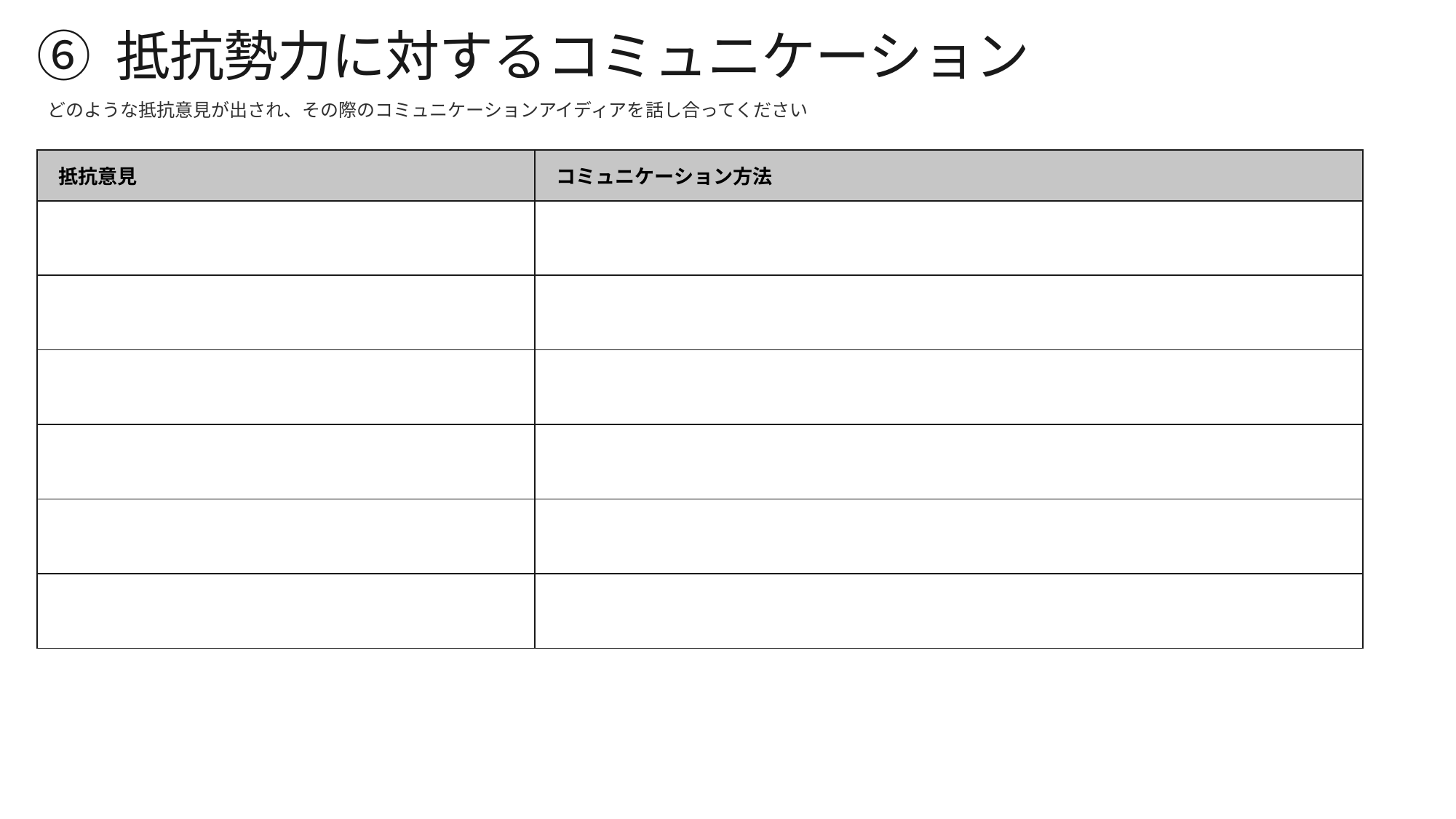

⑥ 抵抗勢力に対するコミュニケーション
どのような抵抗意見が出され、その際のコミュニケーションアイディアを話し合ってください
| 抵抗意見 | コミュニケーション方法 |
| --- | --- |
|  |  |
|  |  |
|  |  |
|  |  |
|  |  |
|  |  |